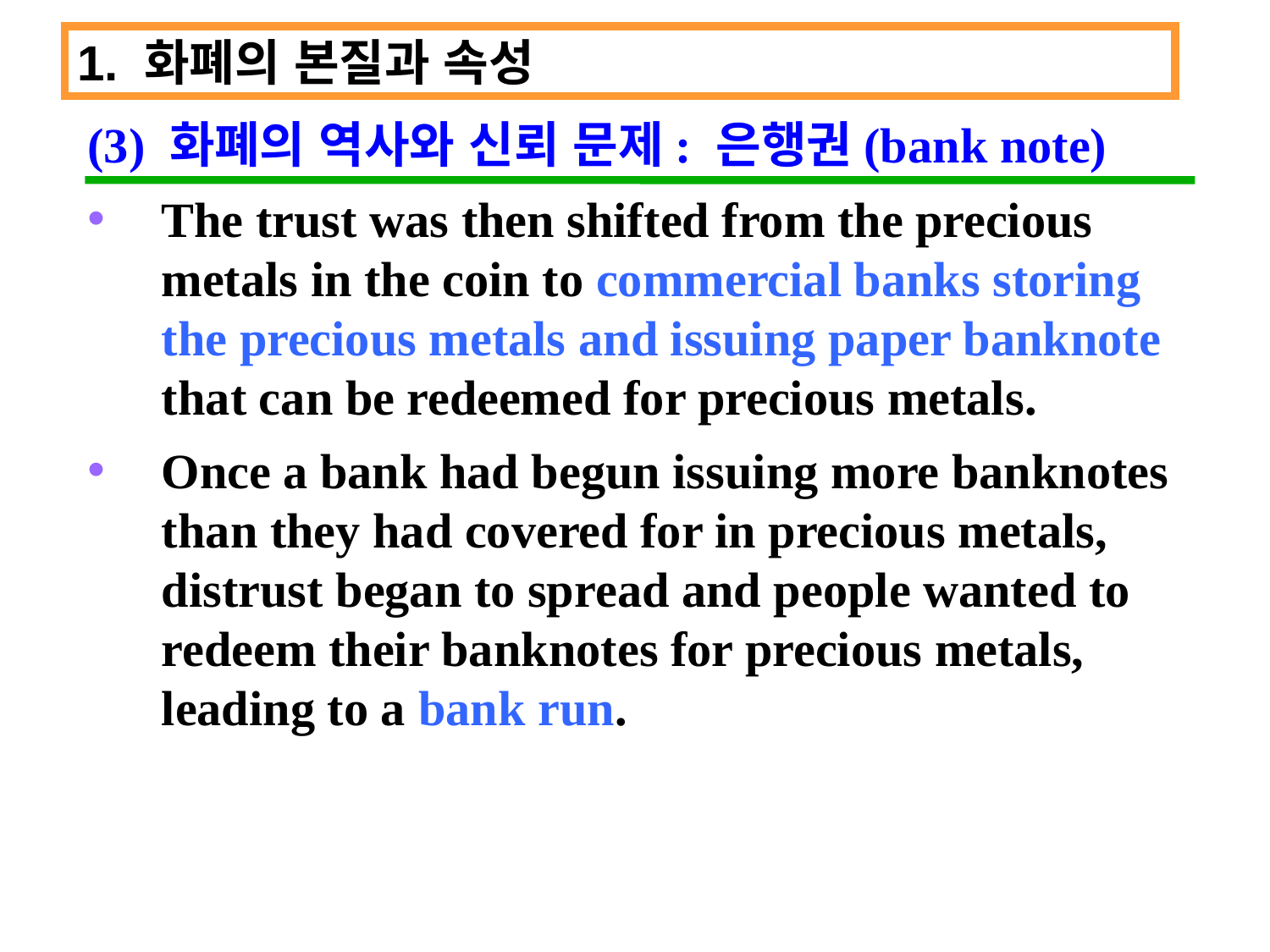

1. 화폐의 본질과 속성
(3) 화폐의 역사와 신뢰 문제: 은행권(bank note)
The trust was then shifted from the precious metals in the coin to commercial banks storing the precious metals and issuing paper banknote that can be redeemed for precious metals.
Once a bank had begun issuing more banknotes than they had covered for in precious metals,  distrust began to spread and people wanted to redeem their banknotes for precious metals, leading to a bank run.